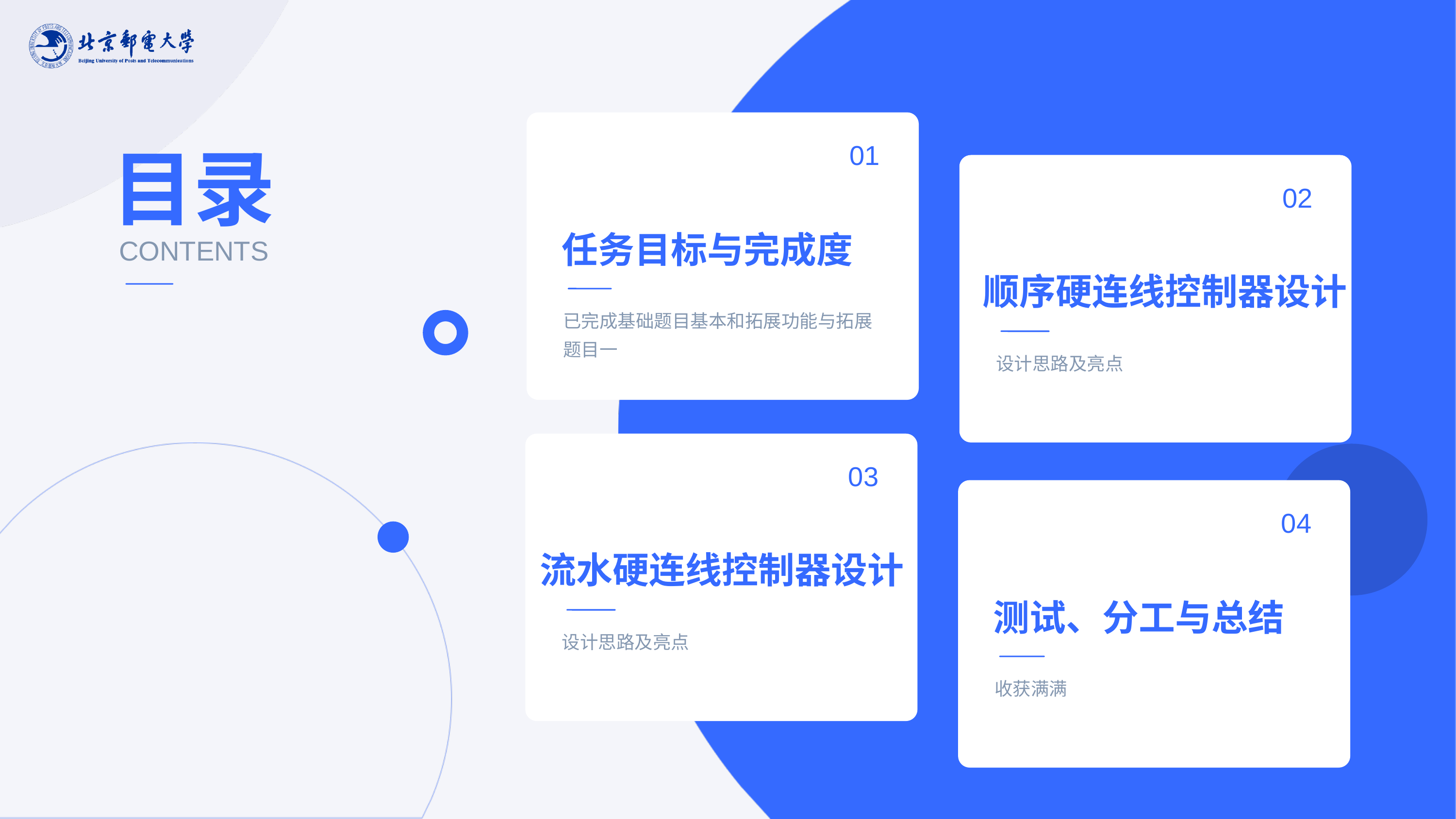

目录
01

02
任务目标与完成度
CONTENTS
顺序硬连线控制器设计

已完成基础题目基本和拓展功能与拓展题目一

设计思路及亮点

03

04

流水硬连线控制器设计
测试、分工与总结

设计思路及亮点

收获满满